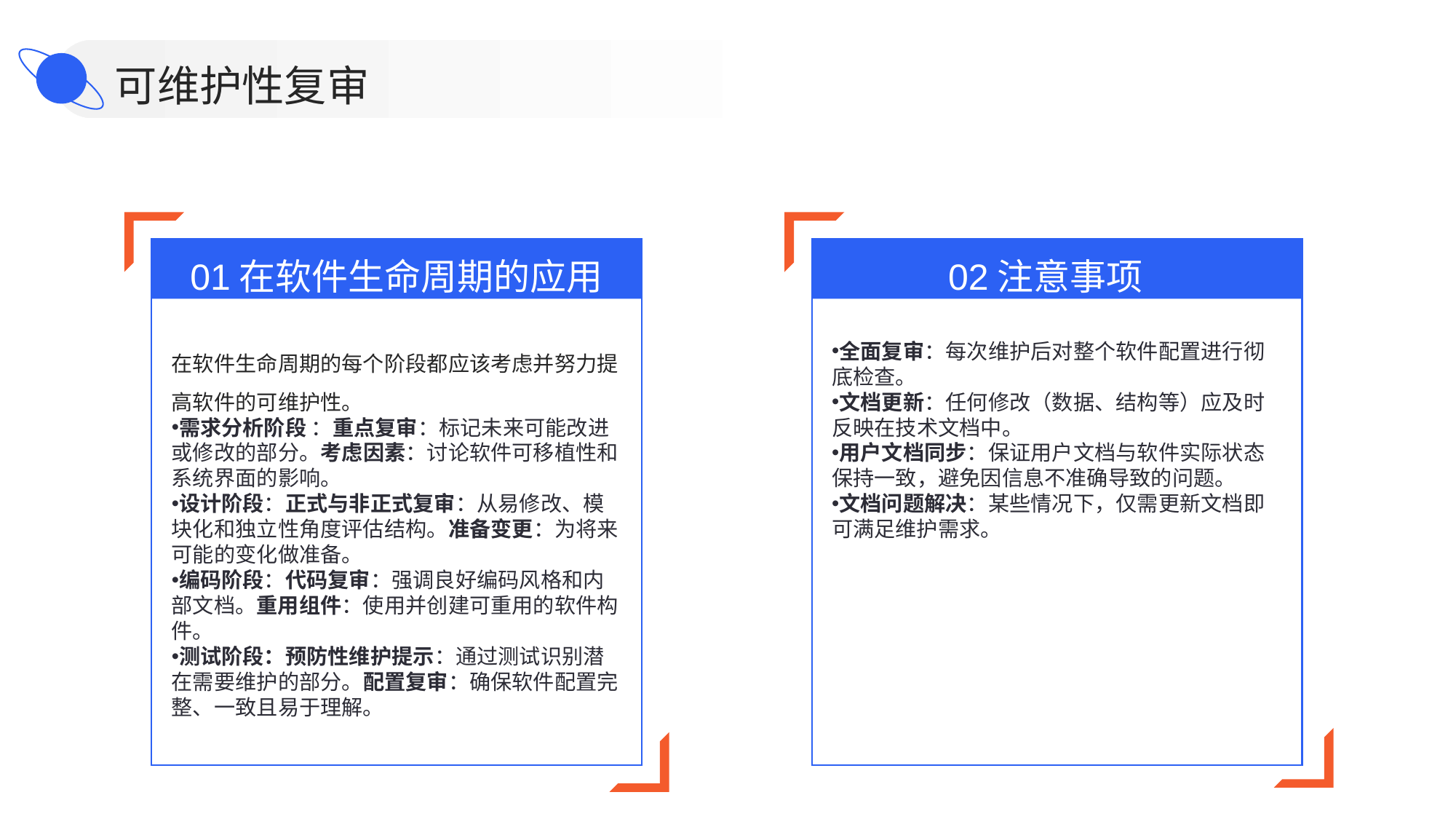

可维护性复审

01在软件生命周期的应用
02注意事项

在软件生命周期的每个阶段都应该考虑并努力提高软件的可维护性。
需求分析阶段 ：重点复审：标记未来可能改进或修改的部分。考虑因素：讨论软件可移植性和系统界面的影响。
设计阶段：正式与非正式复审：从易修改、模块化和独立性角度评估结构。准备变更：为将来可能的变化做准备。
编码阶段：代码复审：强调良好编码风格和内部文档。重用组件：使用并创建可重用的软件构件。
测试阶段：预防性维护提示：通过测试识别潜在需要维护的部分。配置复审：确保软件配置完整、一致且易于理解。

全面复审：每次维护后对整个软件配置进行彻底检查。
文档更新：任何修改（数据、结构等）应及时反映在技术文档中。
用户文档同步：保证用户文档与软件实际状态保持一致，避免因信息不准确导致的问题。
文档问题解决：某些情况下，仅需更新文档即可满足维护需求。